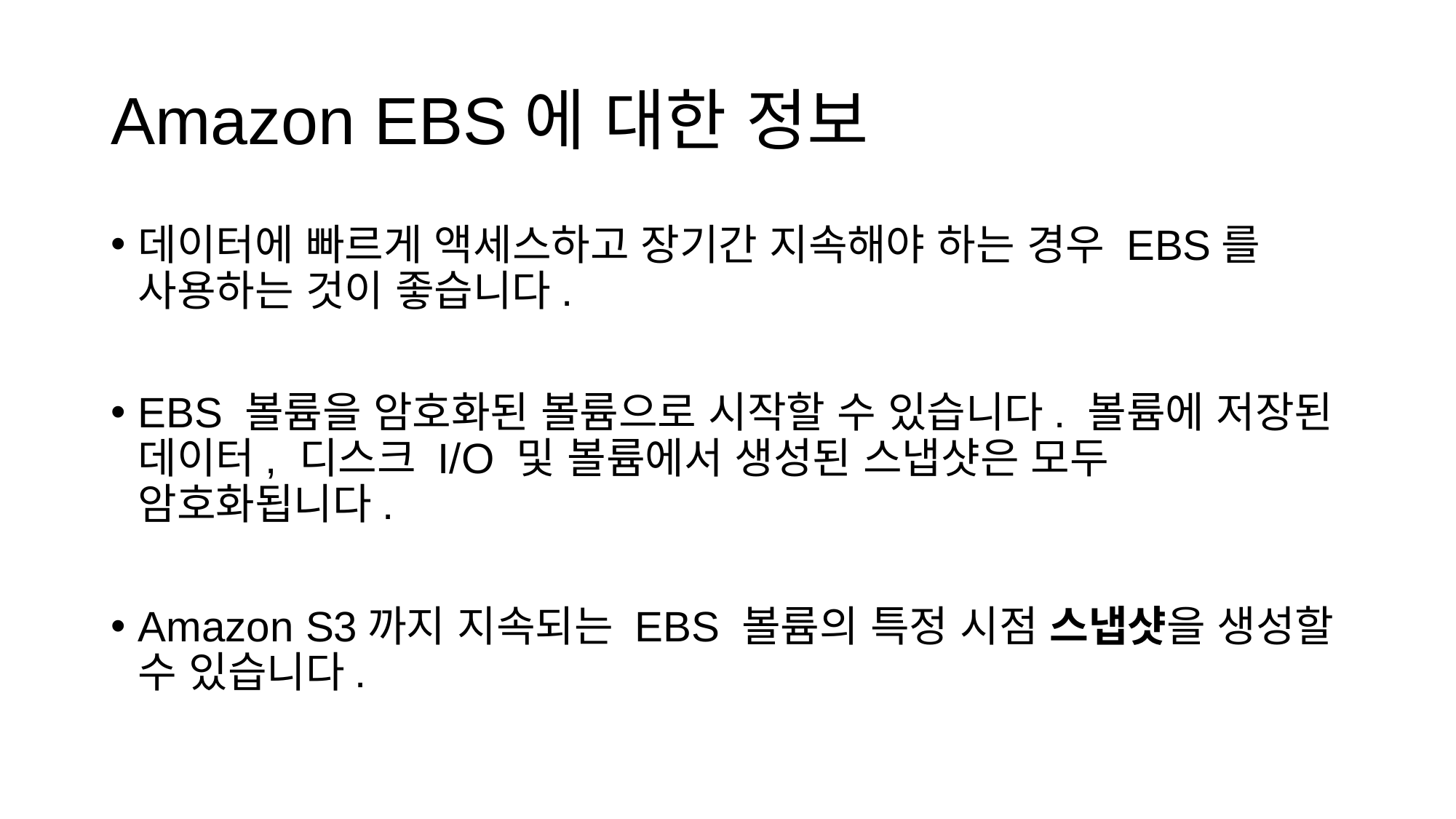

# Amazon EBS에 대한 정보
데이터에 빠르게 액세스하고 장기간 지속해야 하는 경우 EBS를 사용하는 것이 좋습니다.

EBS 볼륨을 암호화된 볼륨으로 시작할 수 있습니다. 볼륨에 저장된 데이터, 디스크 I/O 및 볼륨에서 생성된 스냅샷은 모두 암호화됩니다.

Amazon S3까지 지속되는 EBS 볼륨의 특정 시점 스냅샷을 생성할 수 있습니다.